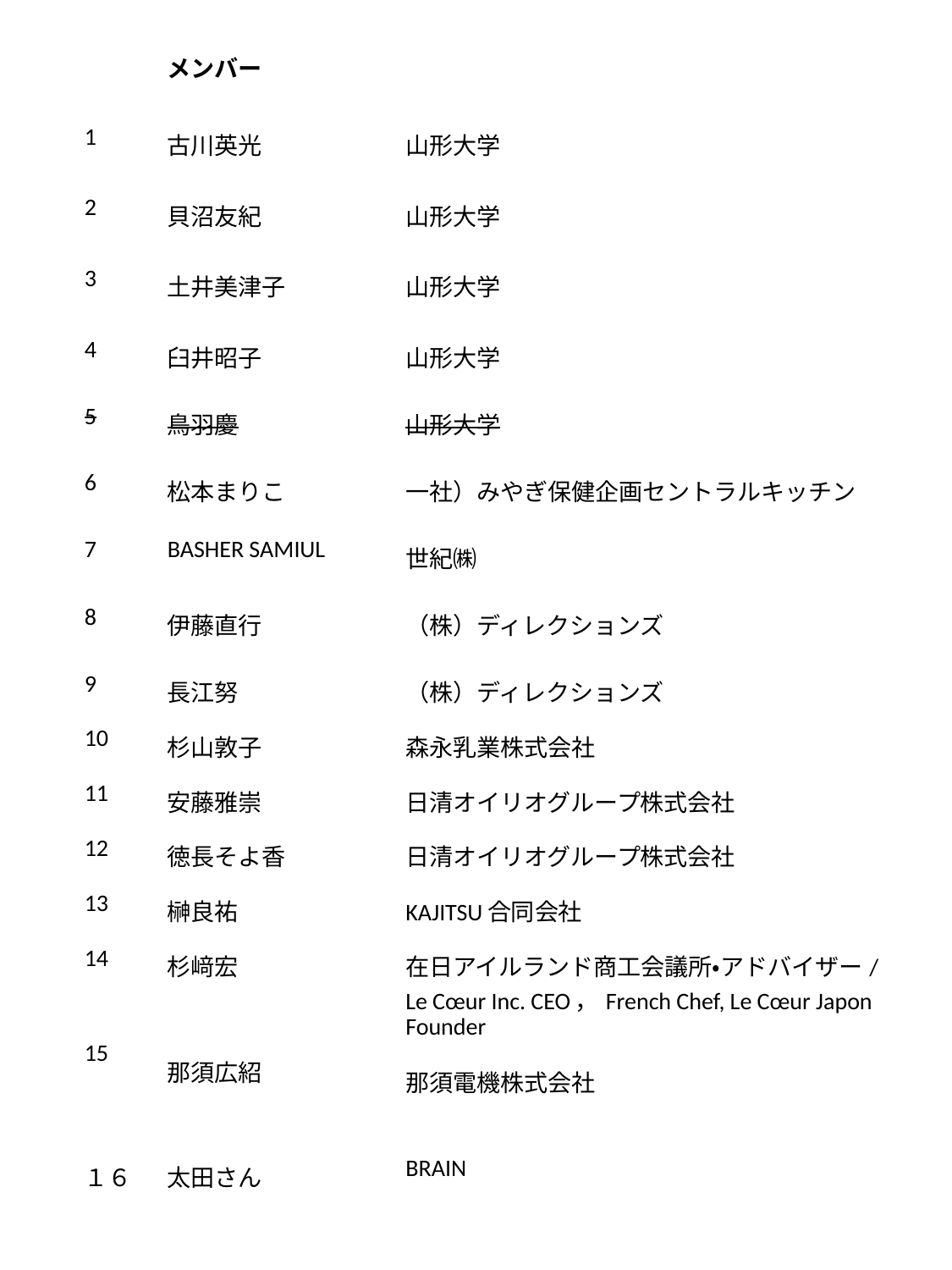

|  | メンバー |  |
| --- | --- | --- |
| 1 | 古川英光 | 山形大学 |
| 2 | 貝沼友紀 | 山形大学 |
| 3 | 土井美津子 | 山形大学 |
| 4 | 臼井昭子 | 山形大学 |
| 5 | 鳥羽慶 | 山形大学 |
| 6 | 松本まりこ | 一社）みやぎ保健企画セントラルキッチン |
| 7 | BASHER SAMIUL | 世紀㈱ |
| 8 | 伊藤直行 | （株）ディレクションズ |
| 9 | 長江努 | （株）ディレクションズ |
| 10 | 杉山敦子 | 森永乳業株式会社 |
| 11 | 安藤雅崇 | 日清オイリオグループ株式会社 |
| 12 | 徳長そよ香 | 日清オイリオグループ株式会社 |
| 13 | 榊良祐 | KAJITSU合同会社 |
| 14 15 | 杉﨑宏 那須広紹 | 在日アイルランド商工会議所・アドバイザー/Le Cœur Inc. CEO，French Chef, Le Cœur Japon Founder  那須電機株式会社 |
| １６ | 太田さん | BRAIN |
|  |  |  |